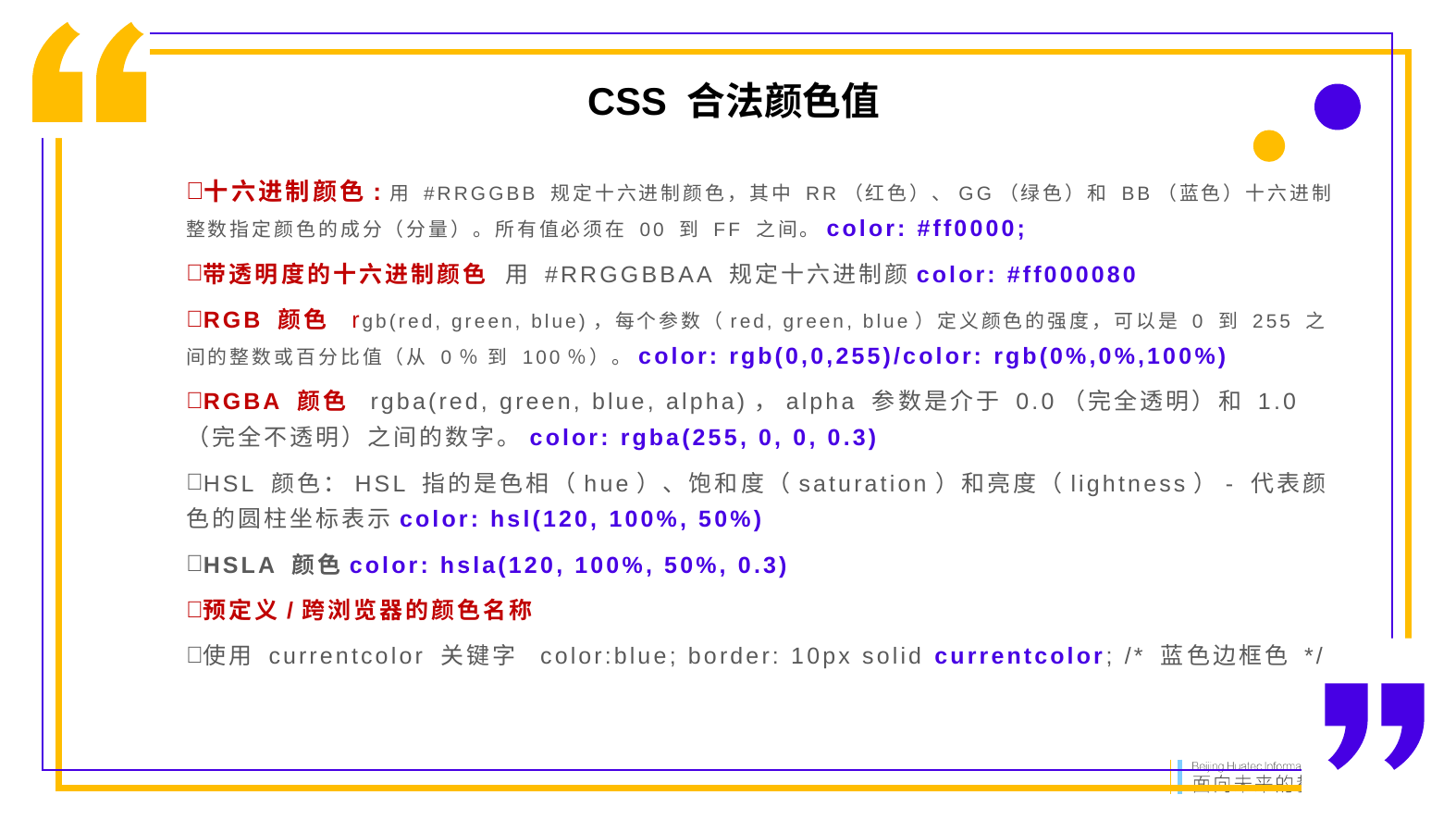

CSS 合法颜色值

十六进制颜色:用 #RRGGBB 规定十六进制颜色，其中 RR（红色）、GG（绿色）和 BB（蓝色）十六进制整数指定颜色的成分（分量）。所有值必须在 00 到 FF 之间。color: #ff0000;
带透明度的十六进制颜色  用 #RRGGBBAA 规定十六进制颜color: #ff000080
RGB 颜色  rgb(red, green, blue)，每个参数（red, green, blue）定义颜色的强度，可以是 0 到 255 之间的整数或百分比值（从 0％ 到 100％）。color: rgb(0,0,255)/color: rgb(0%,0%,100%)
RGBA 颜色  rgba(red, green, blue, alpha)，alpha 参数是介于 0.0（完全透明）和 1.0（完全不透明）之间的数字。color: rgba(255, 0, 0, 0.3)
HSL 颜色：HSL 指的是色相（hue）、饱和度（saturation）和亮度（lightness）- 代表颜色的圆柱坐标表示color: hsl(120, 100%, 50%)
HSLA 颜色color: hsla(120, 100%, 50%, 0.3)
预定义/跨浏览器的颜色名称
使用 currentcolor 关键字  color:blue; border: 10px solid currentcolor; /* 蓝色边框色 */